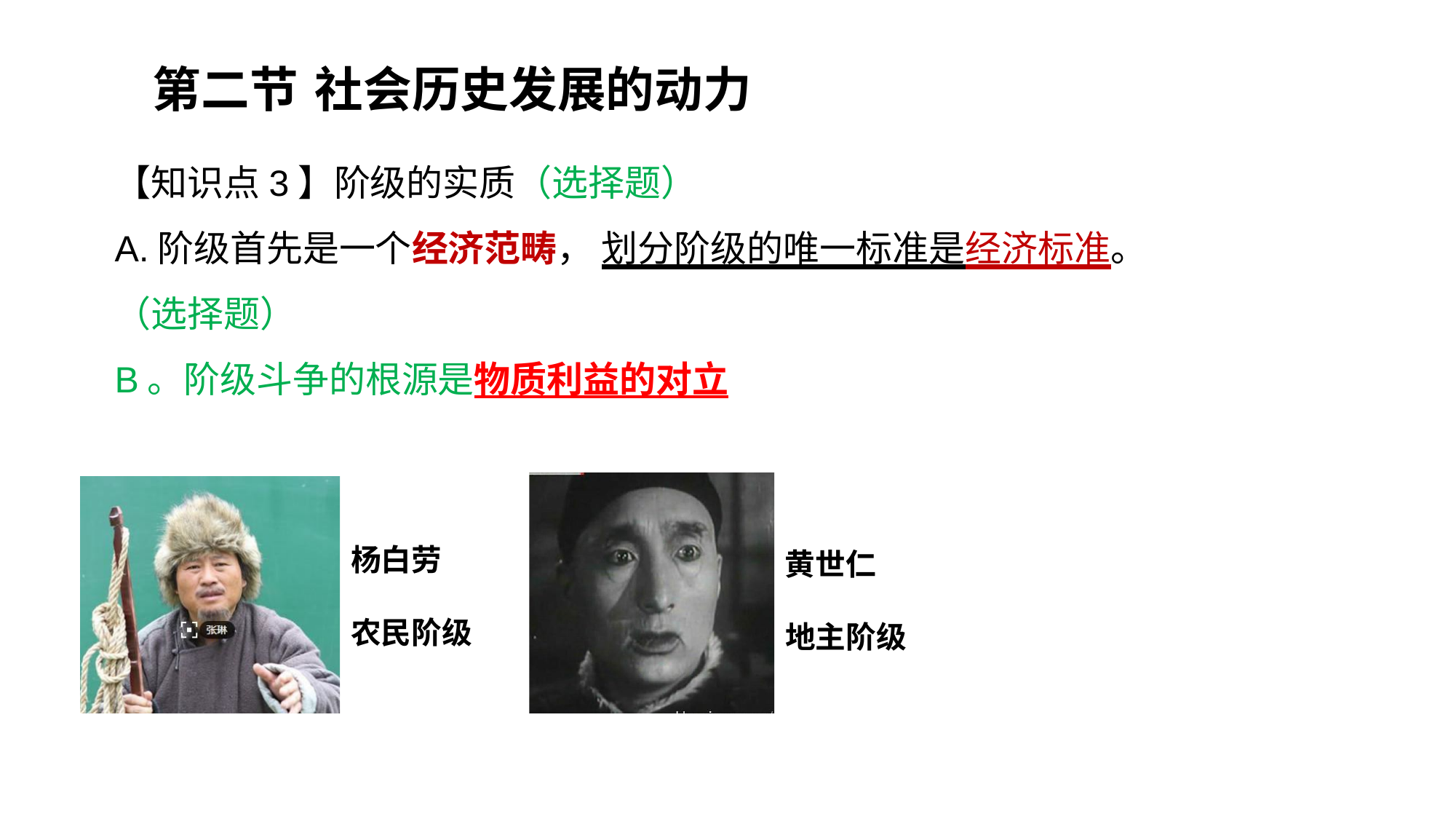

第二节	 社会历史发展的动力
【知识点3】阶级的实质（选择题）
A.阶级首先是一个经济范畴， 划分阶级的唯一标准是经济标准。
（选择题）
B。阶级斗争的根源是物质利益的对立

杨白劳
黄世仁
农民阶级
地主阶级